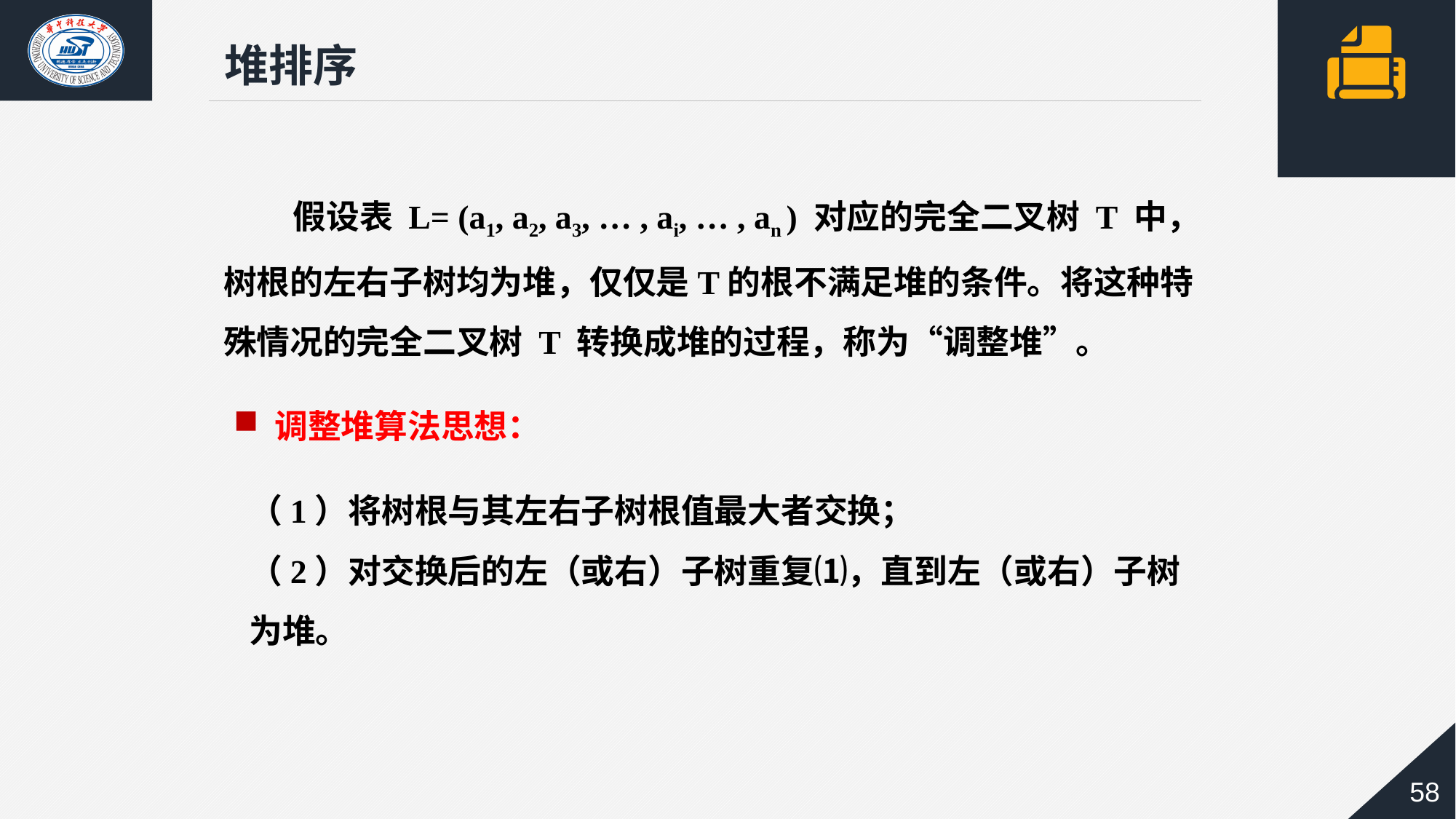

堆排序

         假设表 L= (a1, a2, a3, … , ai, … , an ) 对应的完全二叉树 T 中，树根的左右子树均为堆，仅仅是T的根不满足堆的条件。将这种特殊情况的完全二叉树 T 转换成堆的过程，称为“调整堆”。
调整堆算法思想：
（1）将树根与其左右子树根值最大者交换；
（2）对交换后的左（或右）子树重复⑴，直到左（或右）子树为堆。